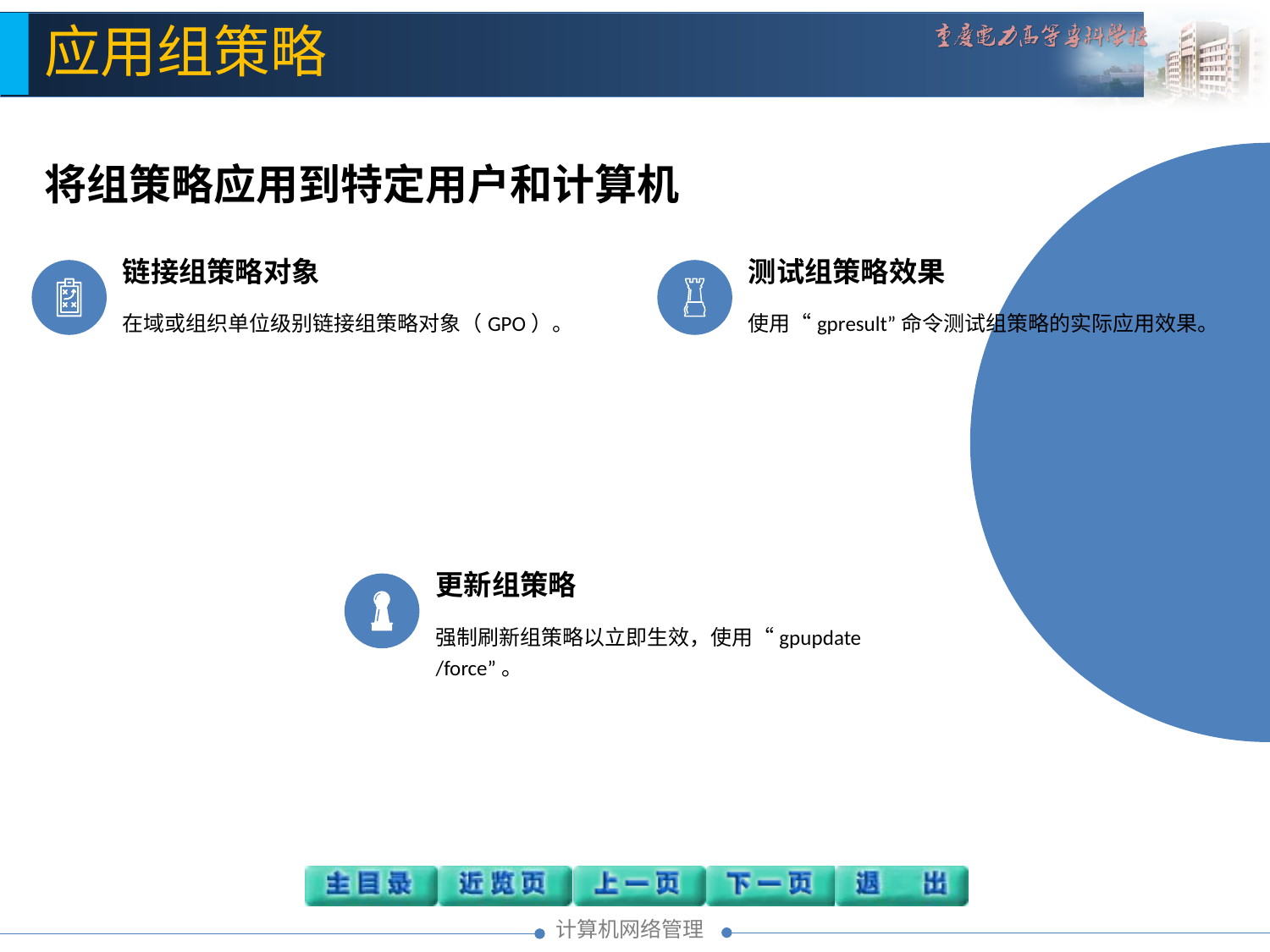

应用组策略

将组策略应用到特定用户和计算机
链接组策略对象

在域或组织单位级别链接组策略对象（GPO）。
测试组策略效果

使用“gpresult”命令测试组策略的实际应用效果。
更新组策略

强制刷新组策略以立即生效，使用“gpupdate /force”。